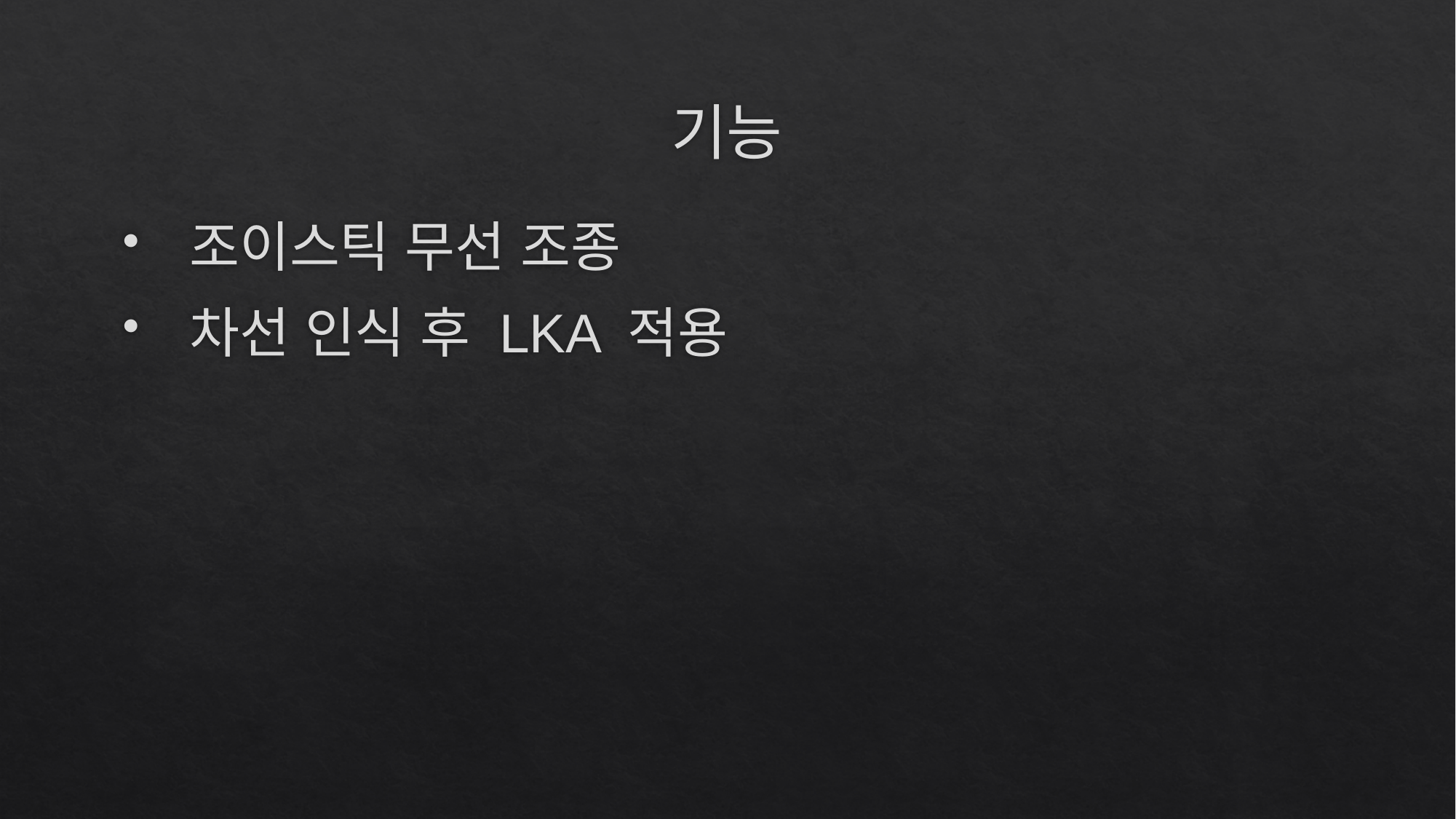

# 기능
 조이스틱 무선 조종
 차선 인식 후 LKA 적용